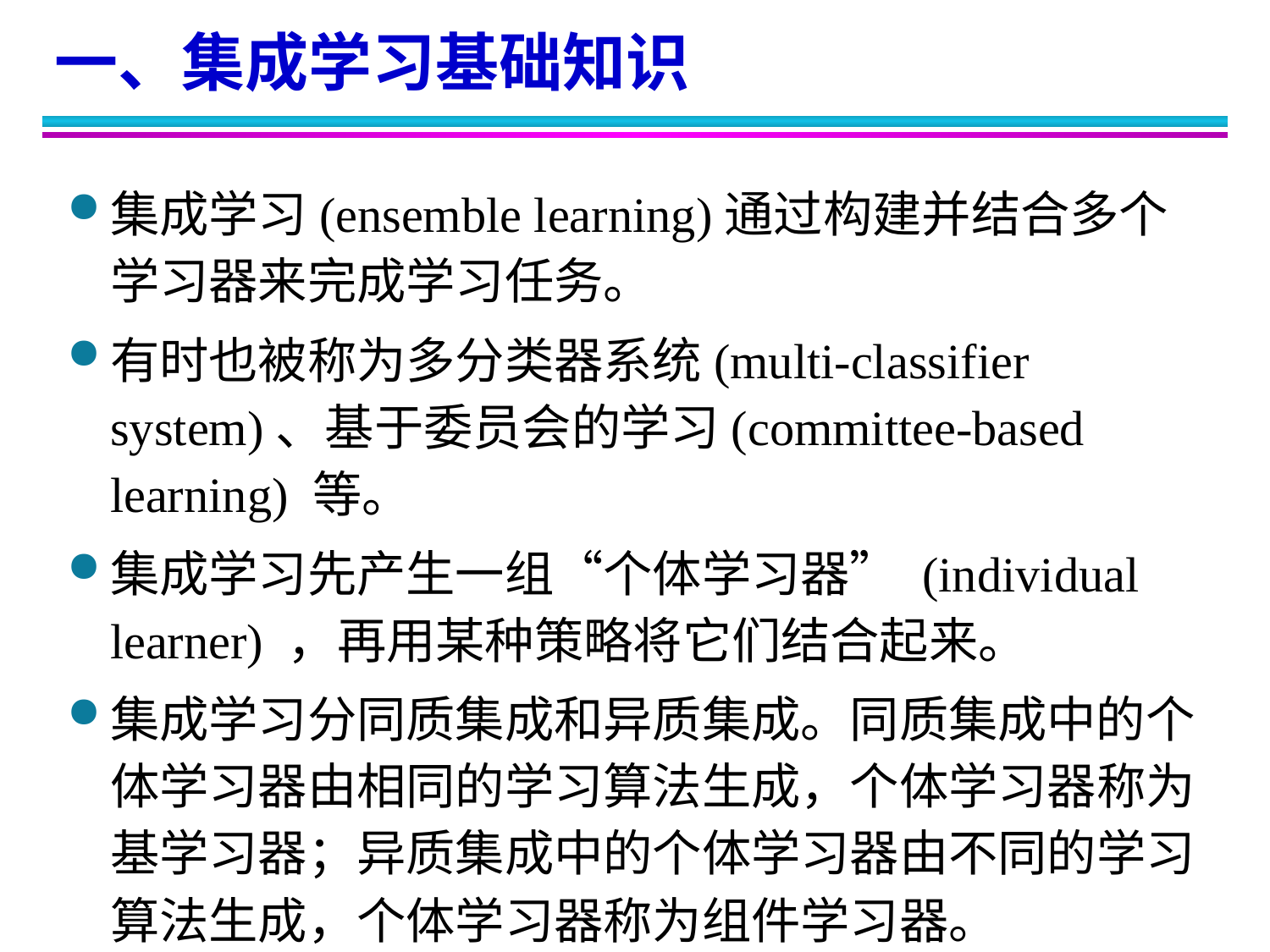

一、集成学习基础知识
集成学习(ensemble learning)通过构建并结合多个学习器来完成学习任务。
有时也被称为多分类器系统(multi-classifier system)、基于委员会的学习(committee-based learning) 等。
集成学习先产生一组“个体学习器” (individual learner) ，再用某种策略将它们结合起来。
集成学习分同质集成和异质集成。同质集成中的个体学习器由相同的学习算法生成，个体学习器称为基学习器；异质集成中的个体学习器由不同的学习算法生成，个体学习器称为组件学习器。